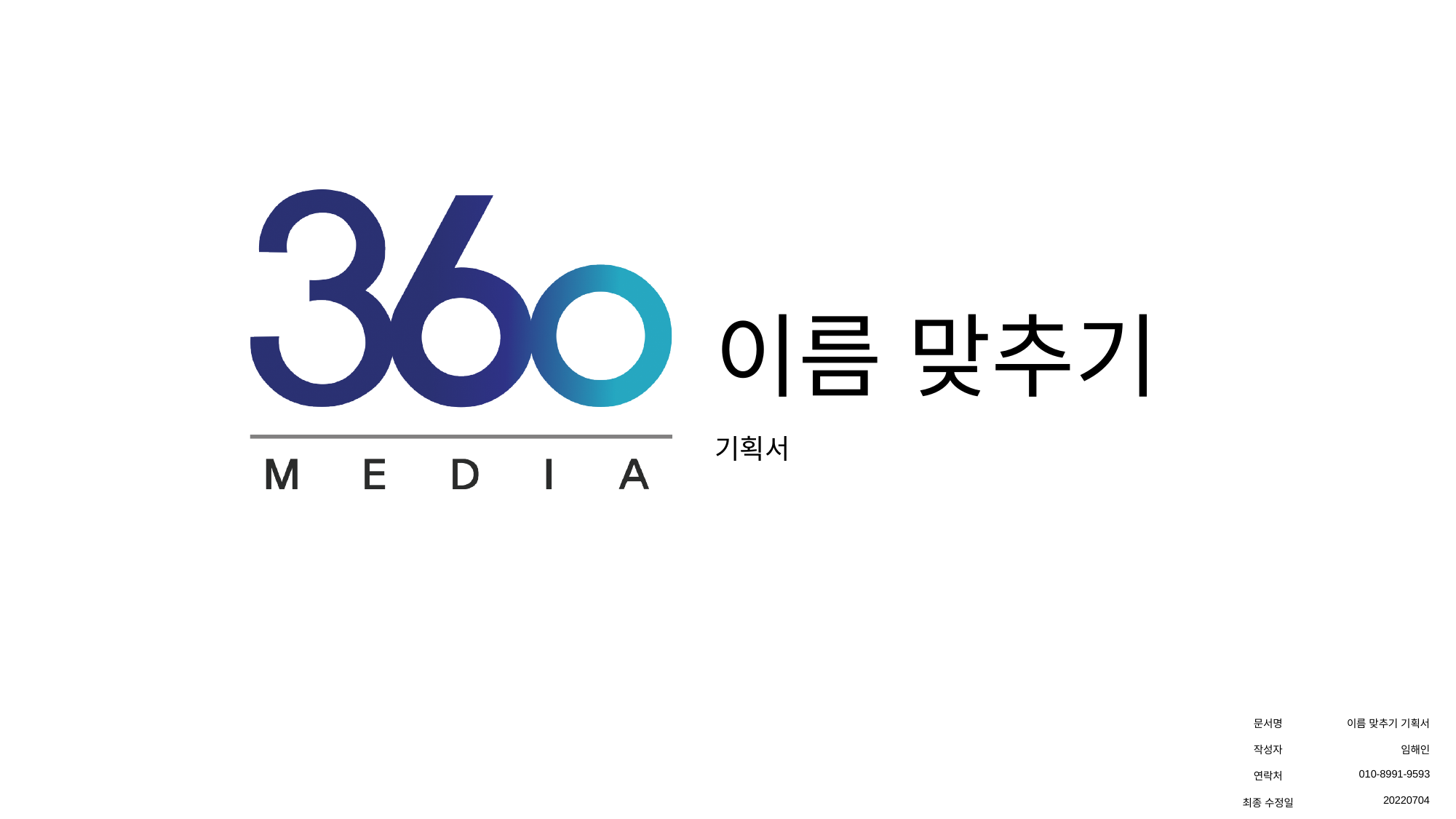

# 이름 맞추기
기획서
| 문서명 | 이름 맞추기 기획서 |
| --- | --- |
| 작성자 | 임해인 |
| 연락처 | 010-8991-9593 |
| 최종 수정일 | 20220704 |